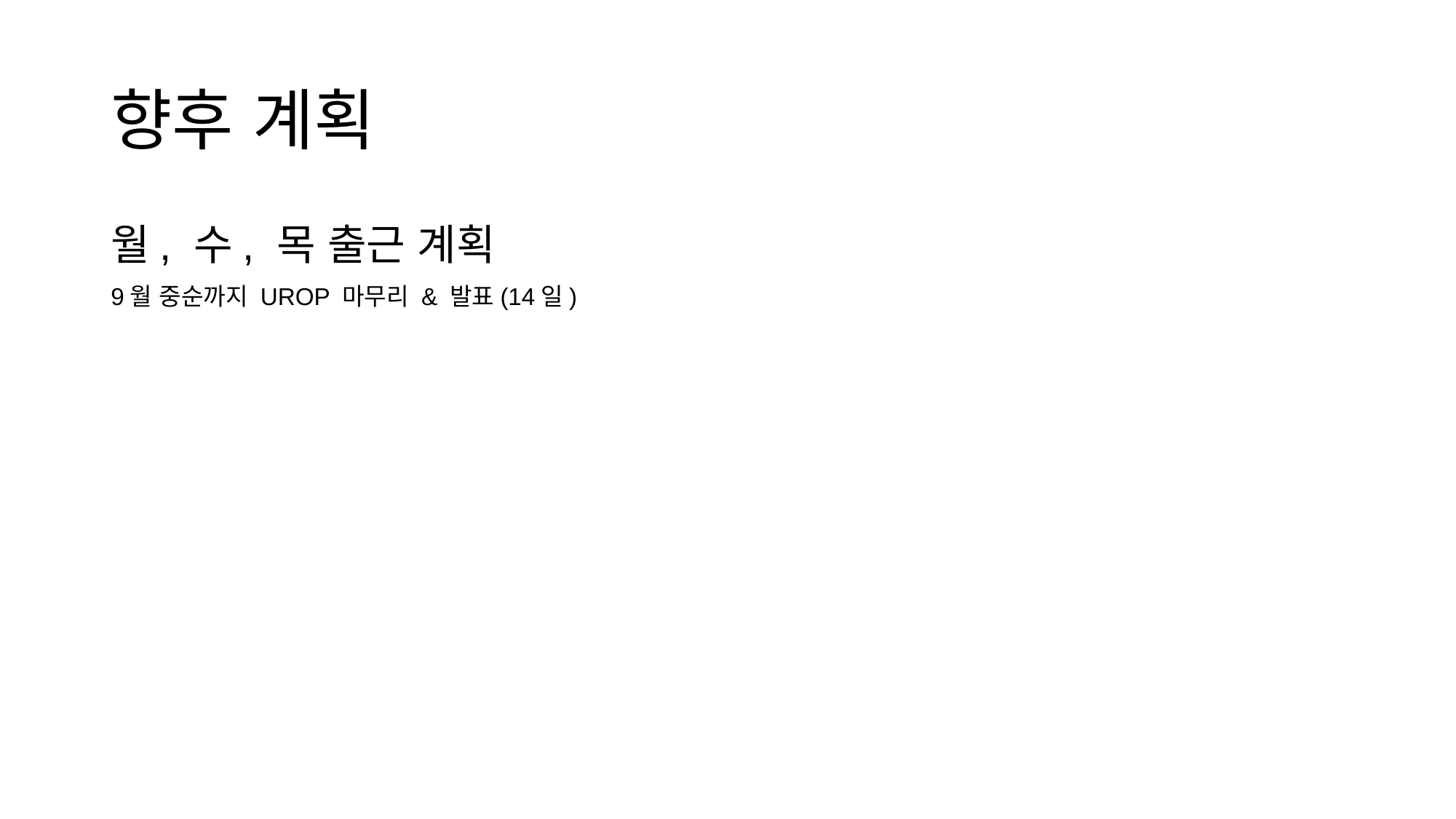

# 향후 계획
월, 수, 목 출근 계획
9월 중순까지 UROP 마무리 & 발표(14일)